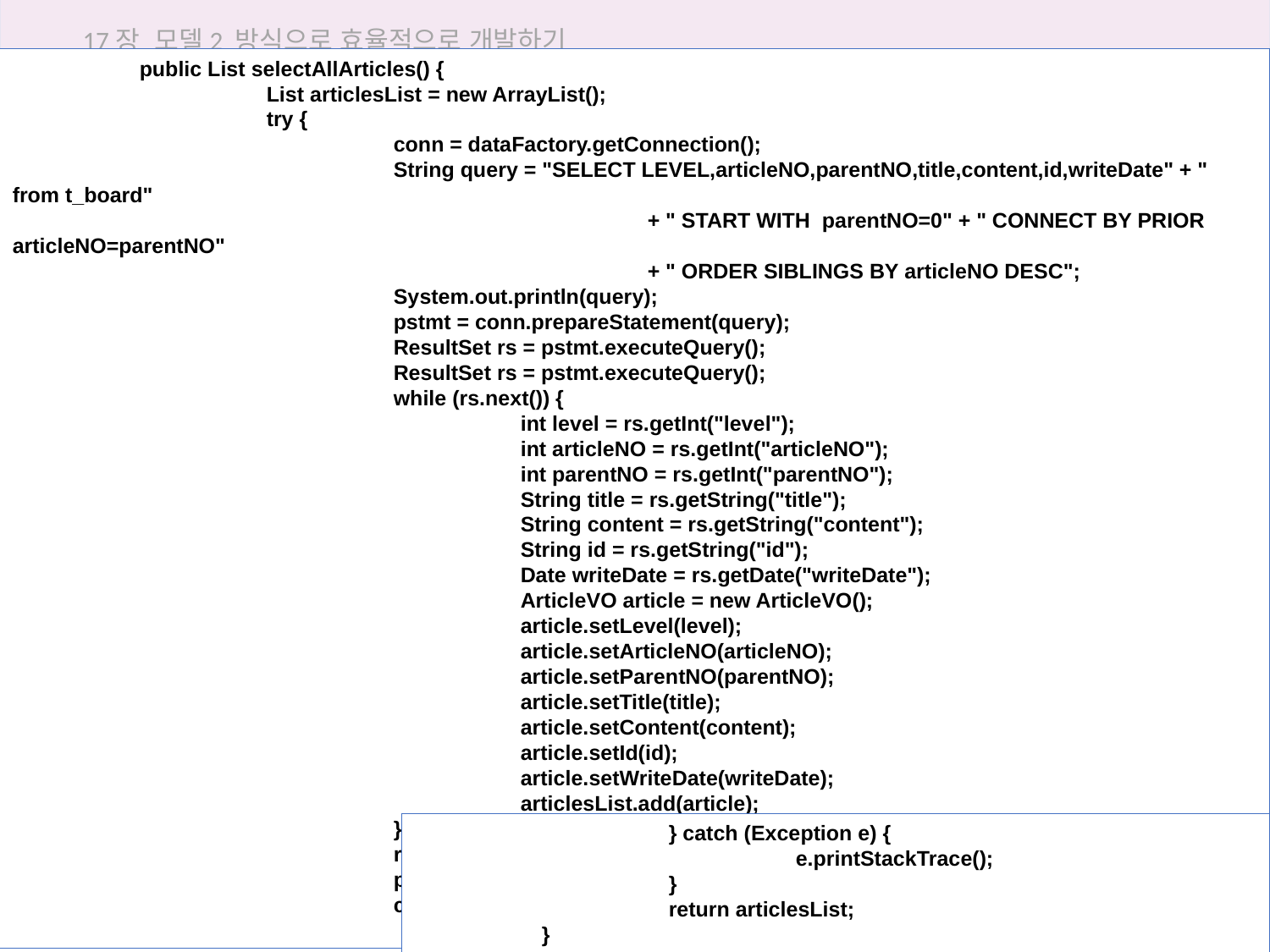

17장  모델2 방식으로 효율적으로 개발하기
	public List selectAllArticles() {
		List articlesList = new ArrayList();
		try {
			conn = dataFactory.getConnection();
			String query = "SELECT LEVEL,articleNO,parentNO,title,content,id,writeDate" + " from t_board"
					+ " START WITH  parentNO=0" + " CONNECT BY PRIOR articleNO=parentNO"
					+ " ORDER SIBLINGS BY articleNO DESC";
			System.out.println(query);
			pstmt = conn.prepareStatement(query);
			ResultSet rs = pstmt.executeQuery();
			ResultSet rs = pstmt.executeQuery();
			while (rs.next()) {
				int level = rs.getInt("level");
				int articleNO = rs.getInt("articleNO");
				int parentNO = rs.getInt("parentNO");
				String title = rs.getString("title");
				String content = rs.getString("content");
				String id = rs.getString("id");
				Date writeDate = rs.getDate("writeDate");
				ArticleVO article = new ArticleVO();
				article.setLevel(level);
				article.setArticleNO(articleNO);
				article.setParentNO(parentNO);
				article.setTitle(title);
				article.setContent(content);
				article.setId(id);
				article.setWriteDate(writeDate);
				articlesList.add(article);
			}
			rs.close();
			pstmt.close();
			conn.close();

		} catch (Exception e) {
			e.printStackTrace();
		}
		return articlesList;
	}